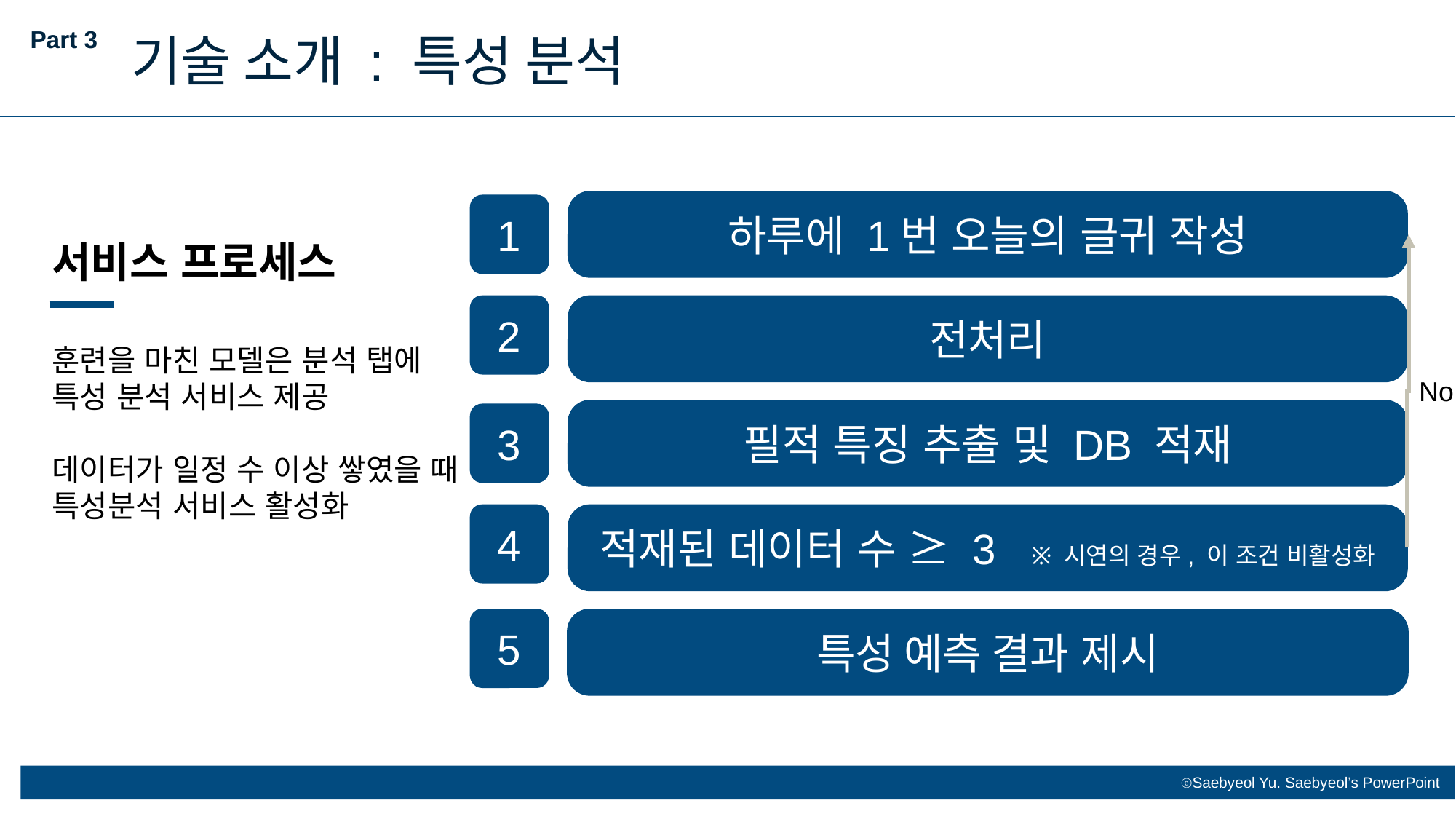

Part 3
기술 소개 : 특성 분석

하루에 1번 오늘의 글귀 작성
1
서비스 프로세스
2
전처리
훈련을 마친 모델은 분석 탭에
특성 분석 서비스 제공

데이터가 일정 수 이상 쌓였을 때 특성분석 서비스 활성화
No
필적 특징 추출 및 DB 적재
3
4
적재된 데이터 수 ≥ 3   ※ 시연의 경우, 이 조건 비활성화
5
특성 예측 결과 제시